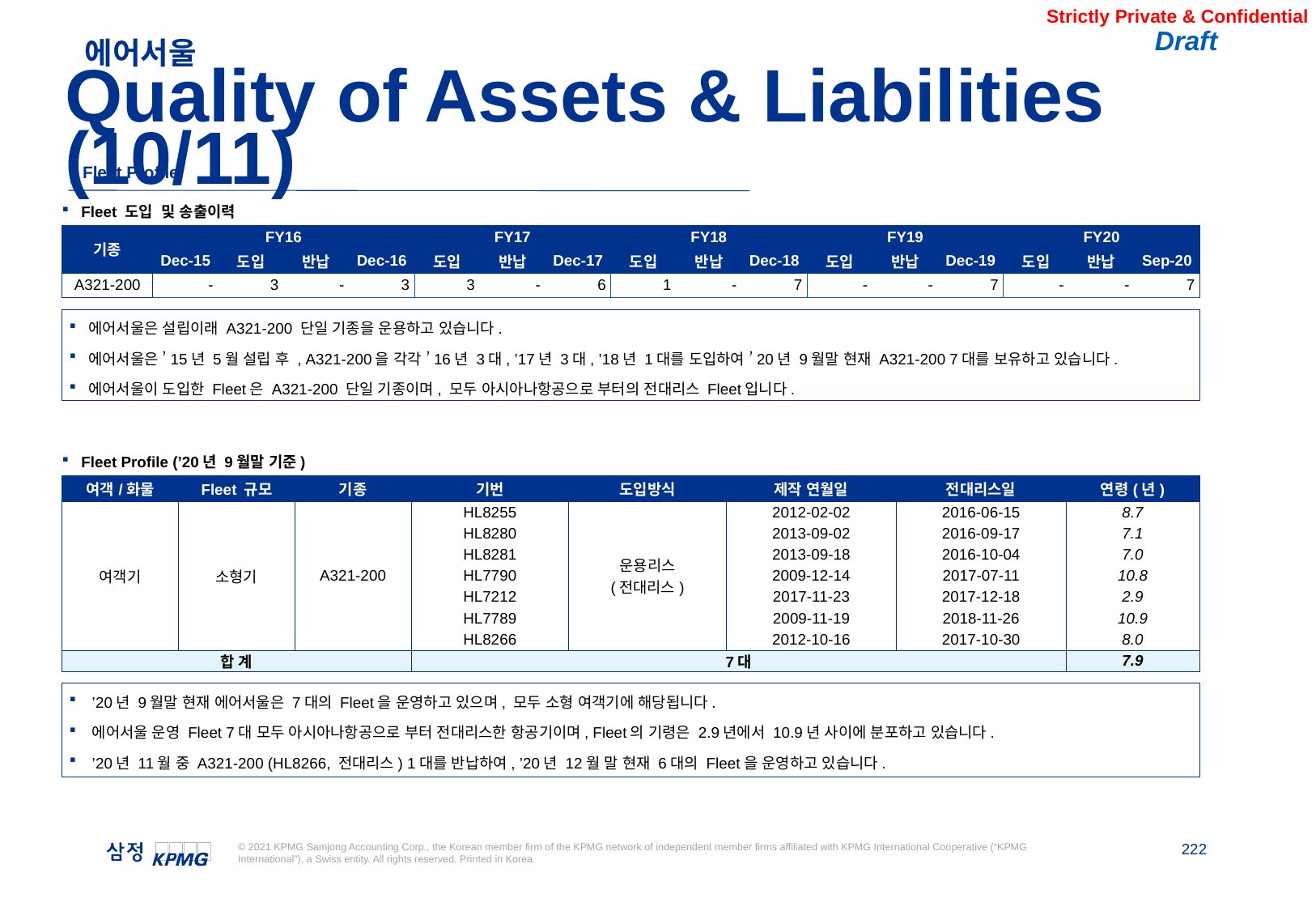

에어서울
Quality of Assets & Liabilities (10/11)
▌Fleet Profile

Fleet 도입  및 송출이력
| 기종 | FY16 |  |  |  | FY17 |  |  | FY18 |  |  | FY19 |  |  | FY20 |  |  |
| --- | --- | --- | --- | --- | --- | --- | --- | --- | --- | --- | --- | --- | --- | --- | --- | --- |
|  | Dec-15 | 도입 | 반납 | Dec-16 | 도입 | 반납 | Dec-17 | 도입 | 반납 | Dec-18 | 도입 | 반납 | Dec-19 | 도입 | 반납 | Sep-20 |
| A321-200 | - | 3 | - | 3 | 3 | - | 6 | 1 | - | 7 | - | - | 7 | - | - | 7 |
에어서울은 설립이래 A321-200 단일 기종을 운용하고 있습니다.
에어서울은 ’15년 5월 설립 후 , A321-200을 각각 ’16년 3대, ’17년 3대, ’18년 1대를 도입하여 ’20년 9월말 현재 A321-200 7대를 보유하고 있습니다.
에어서울이 도입한 Fleet은 A321-200 단일 기종이며, 모두 아시아나항공으로 부터의 전대리스 Fleet입니다.

Fleet Profile (’20년 9월말 기준)
| 여객/화물 | Fleet 규모 | 기종 | 기번 | 도입방식 | 제작 연월일 | 전대리스일 | 연령(년) |
| --- | --- | --- | --- | --- | --- | --- | --- |
| 여객기 | 소형기 | A321-200 | HL8255 | 운용리스 (전대리스) | 2012-02-02 | 2016-06-15 | 8.7 |
|  |  |  | HL8280 |  | 2013-09-02 | 2016-09-17 | 7.1 |
|  |  |  | HL8281 |  | 2013-09-18 | 2016-10-04 | 7.0 |
|  |  |  | HL7790 |  | 2009-12-14 | 2017-07-11 | 10.8 |
|  |  |  | HL7212 |  | 2017-11-23 | 2017-12-18 | 2.9 |
|  |  |  | HL7789 |  | 2009-11-19 | 2018-11-26 | 10.9 |
|  |  |  | HL8266 |  | 2012-10-16 | 2017-10-30 | 8.0 |
| 합 계 |  |  | 7대 |  |  |  | 7.9 |
’20년 9월말 현재 에어서울은 7대의 Fleet을 운영하고 있으며, 모두 소형 여객기에 해당됩니다.
에어서울 운영 Fleet 7대 모두 아시아나항공으로 부터 전대리스한 항공기이며, Fleet의 기령은 2.9년에서 10.9년 사이에 분포하고 있습니다.
’20년 11월 중 A321-200 (HL8266, 전대리스) 1대를 반납하여, ’20년 12월 말 현재 6대의 Fleet을 운영하고 있습니다.